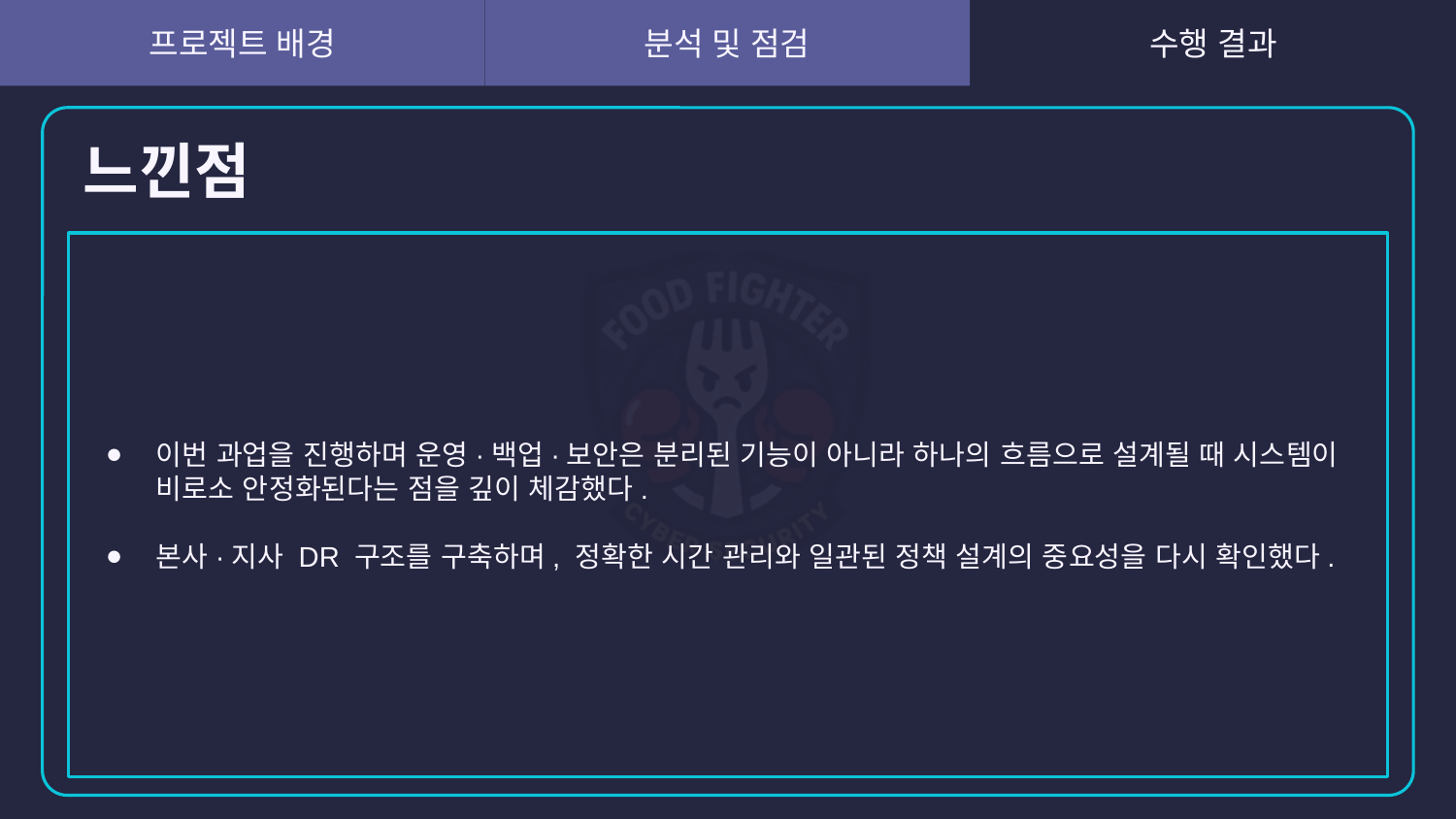

# 느낀점
이번 과업을 진행하며 운영·백업·보안은 분리된 기능이 아니라 하나의 흐름으로 설계될 때 시스템이 비로소 안정화된다는 점을 깊이 체감했다.

본사·지사 DR 구조를 구축하며, 정확한 시간 관리와 일관된 정책 설계의 중요성을 다시 확인했다.